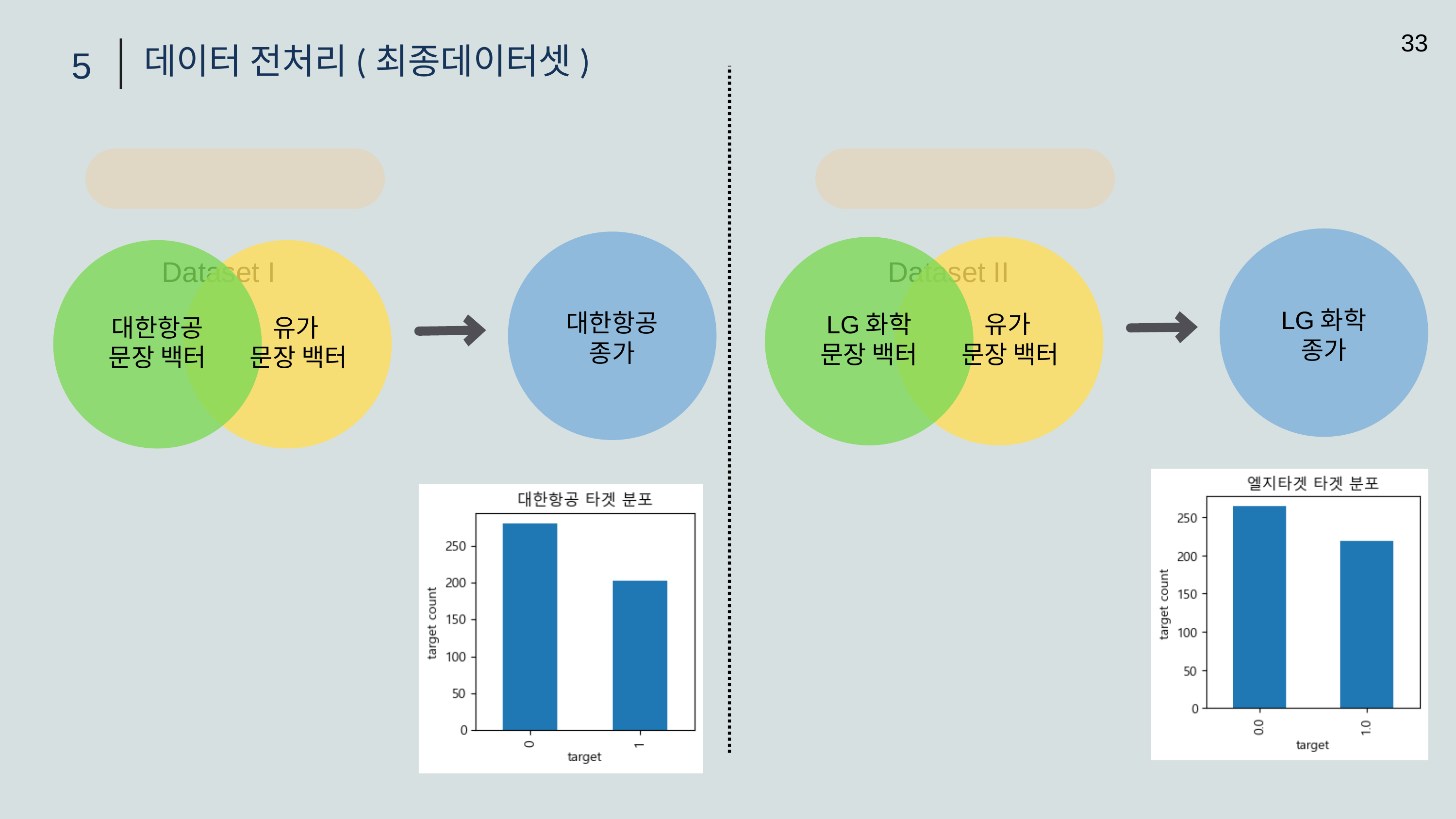

33

데이터 전처리(최종데이터셋)
5

Dataset I

Dataset II

LG화학
종가
대한항공
종가
LG화학
문장 백터
유가
문장 백터
대한항공
문장 백터
유가
문장 백터